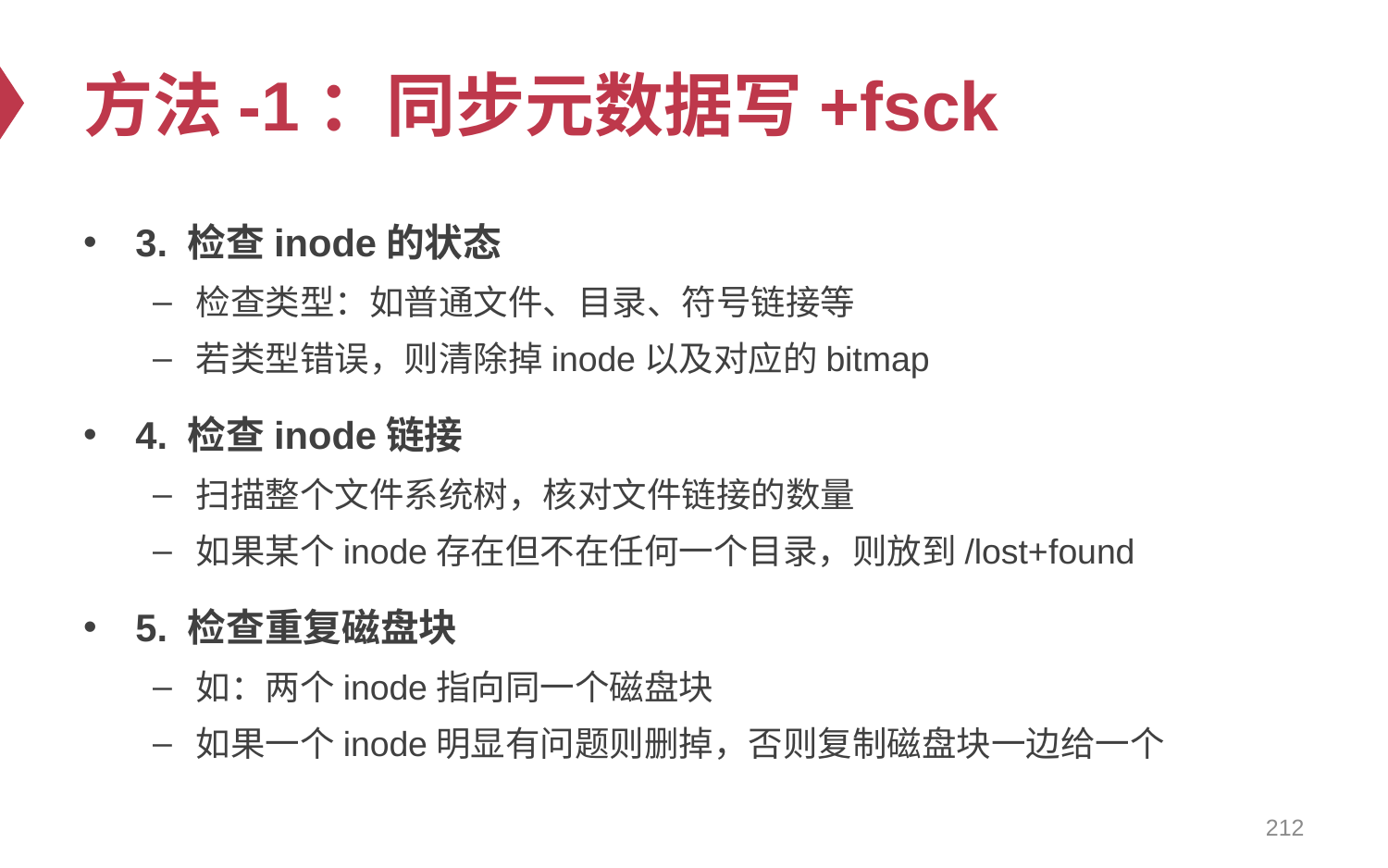

# 方法-1：同步元数据写+fsck
3. 检查inode的状态
检查类型：如普通文件、目录、符号链接等
若类型错误，则清除掉inode以及对应的bitmap
4. 检查inode链接
扫描整个文件系统树，核对文件链接的数量
如果某个inode存在但不在任何一个目录，则放到/lost+found
5. 检查重复磁盘块
如：两个inode指向同一个磁盘块
如果一个inode明显有问题则删掉，否则复制磁盘块一边给一个
212